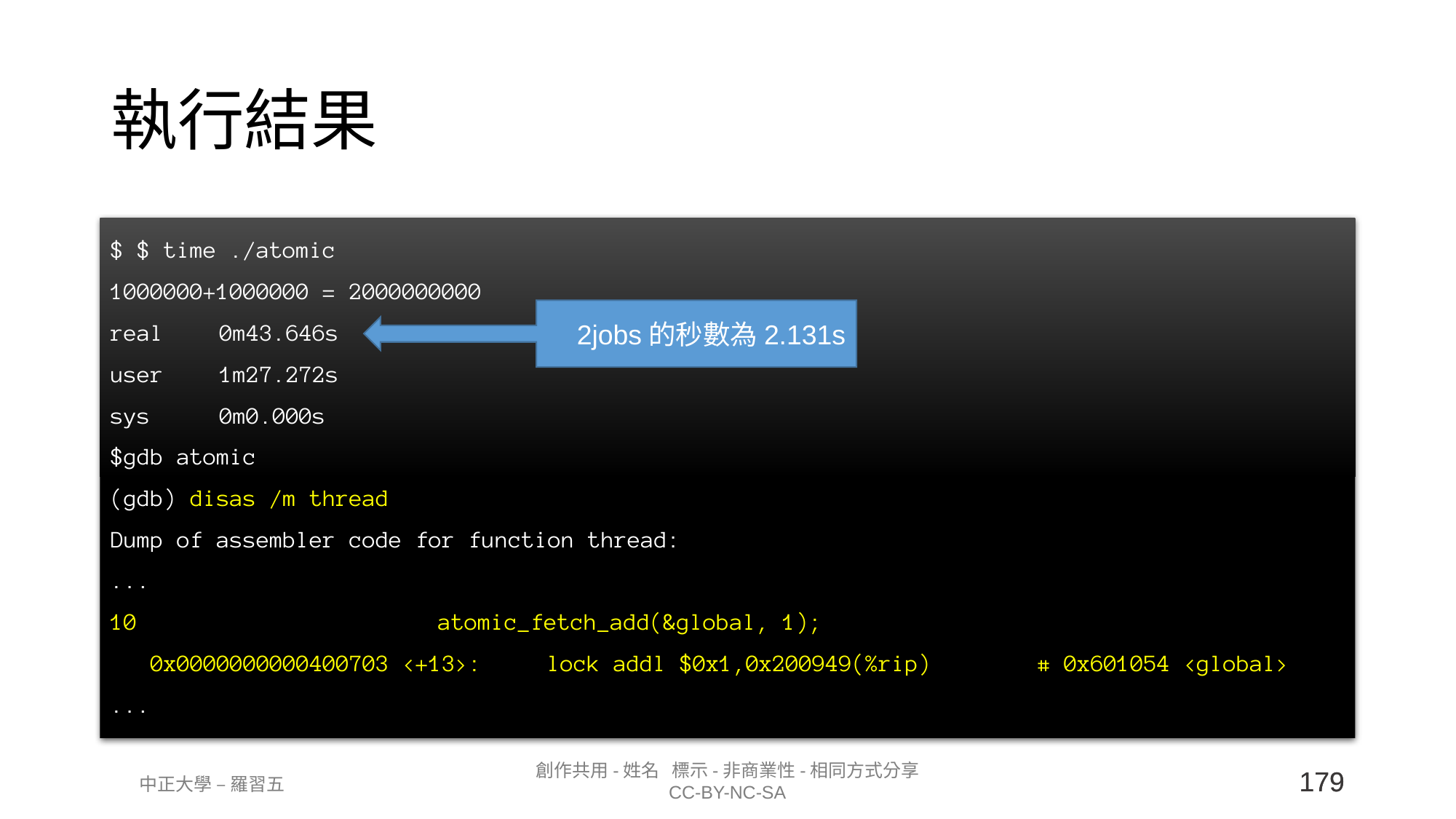

# 執行結果
$ $ time ./atomic
1000000+1000000 = 2000000000
real	0m43.646s
user	1m27.272s
sys	0m0.000s
$gdb atomic
(gdb) disas /m thread
Dump of assembler code for function thread:
...
10			atomic_fetch_add(&global, 1);
   0x0000000000400703 <+13>:	lock addl $0x1,0x200949(%rip)        # 0x601054 <global>
...
2jobs的秒數為2.131s